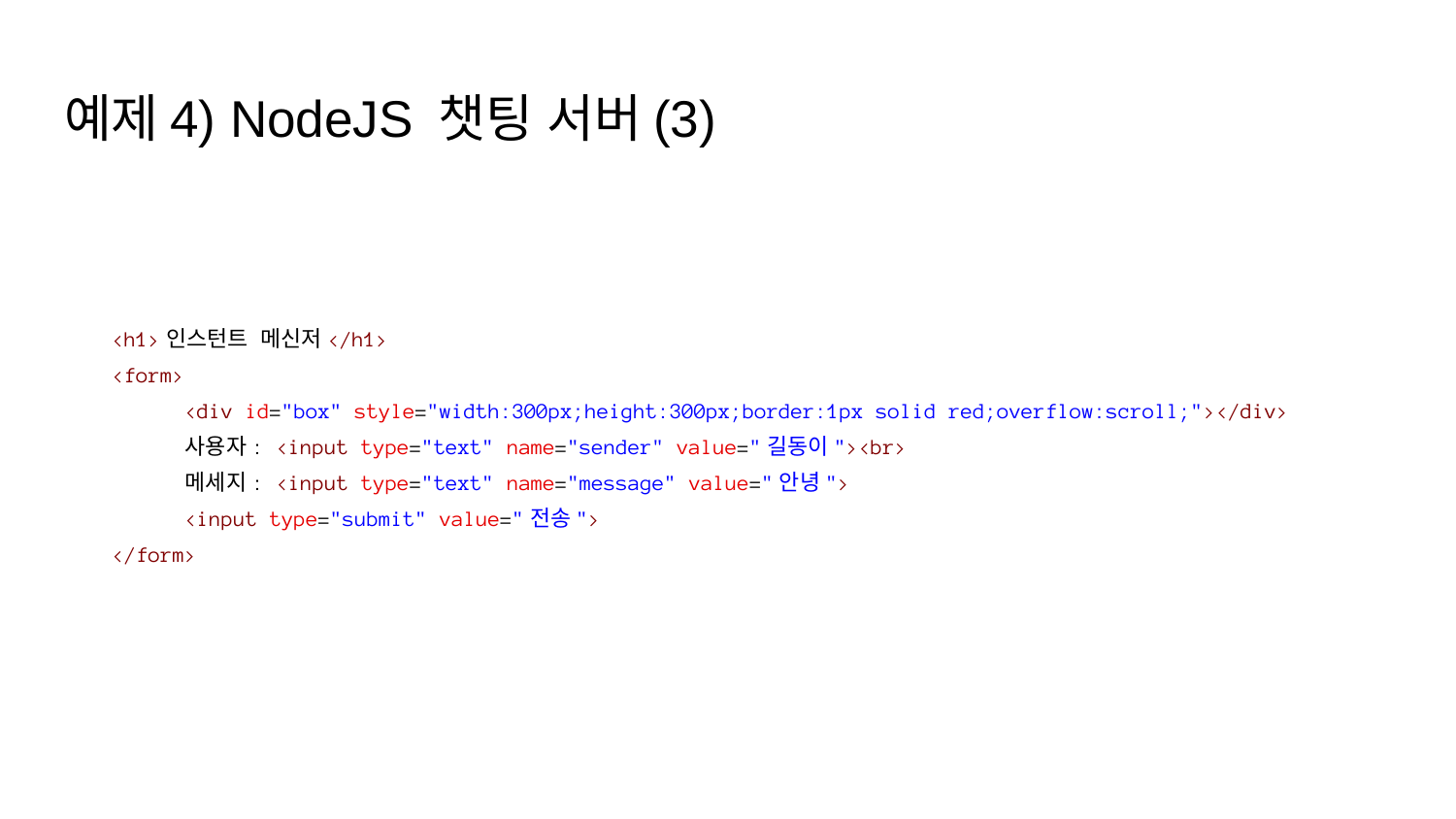

# 예제4) NodeJS 챗팅 서버(3)
<h1>인스턴트 메신저</h1>
<form>
<div id="box" style="width:300px;height:300px;border:1px solid red;overflow:scroll;"></div>
사용자: <input type="text" name="sender" value="길동이"><br>
메세지: <input type="text" name="message" value="안녕">
<input type="submit" value="전송">
</form>